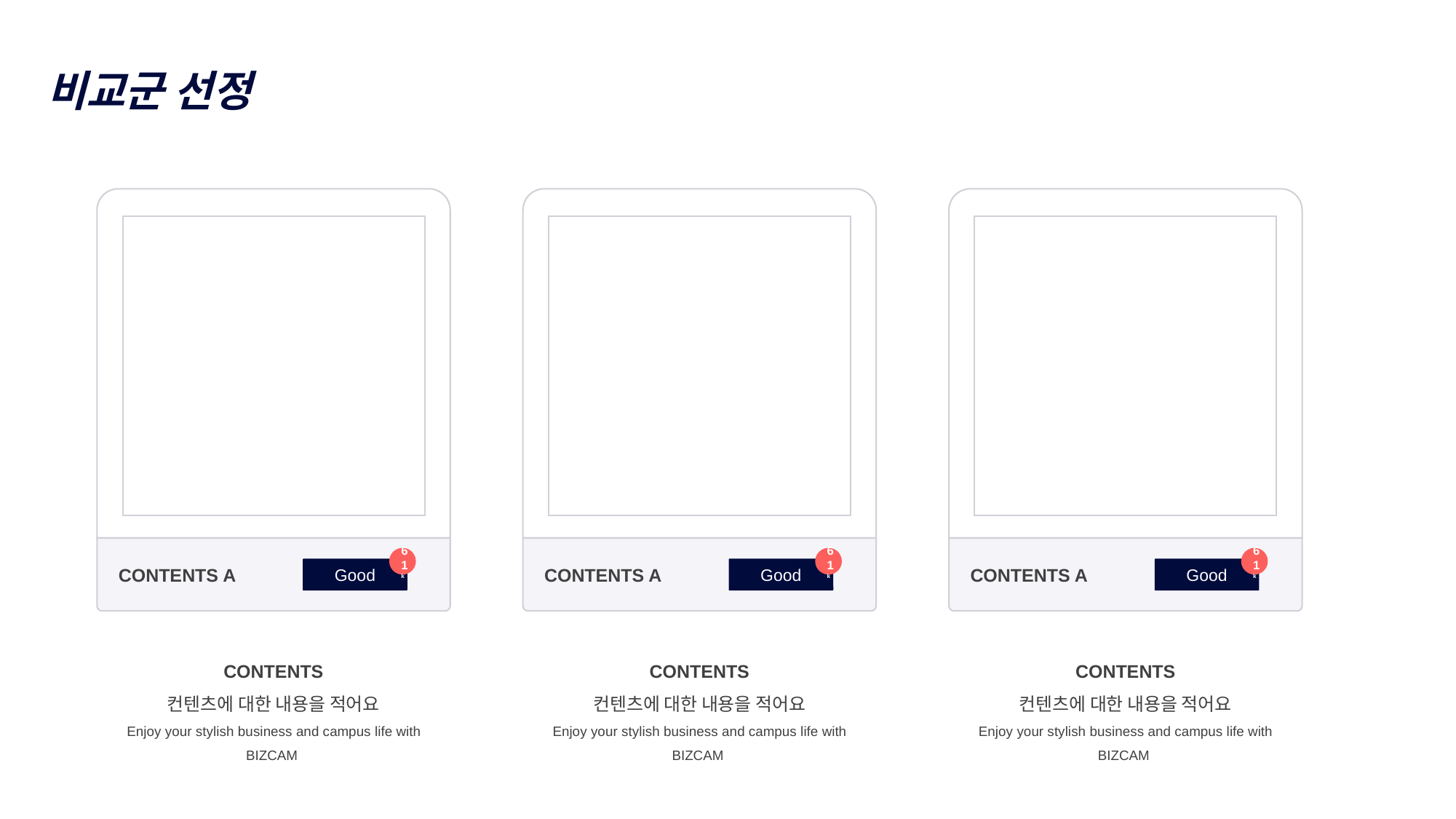

비교군 선정

CONTENTS A
CONTENTS A
CONTENTS A
61k
61k
61k
Good
Good
Good
CONTENTS
컨텐츠에 대한 내용을 적어요
Enjoy your stylish business and campus life with BIZCAM
CONTENTS
컨텐츠에 대한 내용을 적어요
Enjoy your stylish business and campus life with BIZCAM
CONTENTS
컨텐츠에 대한 내용을 적어요
Enjoy your stylish business and campus life with BIZCAM